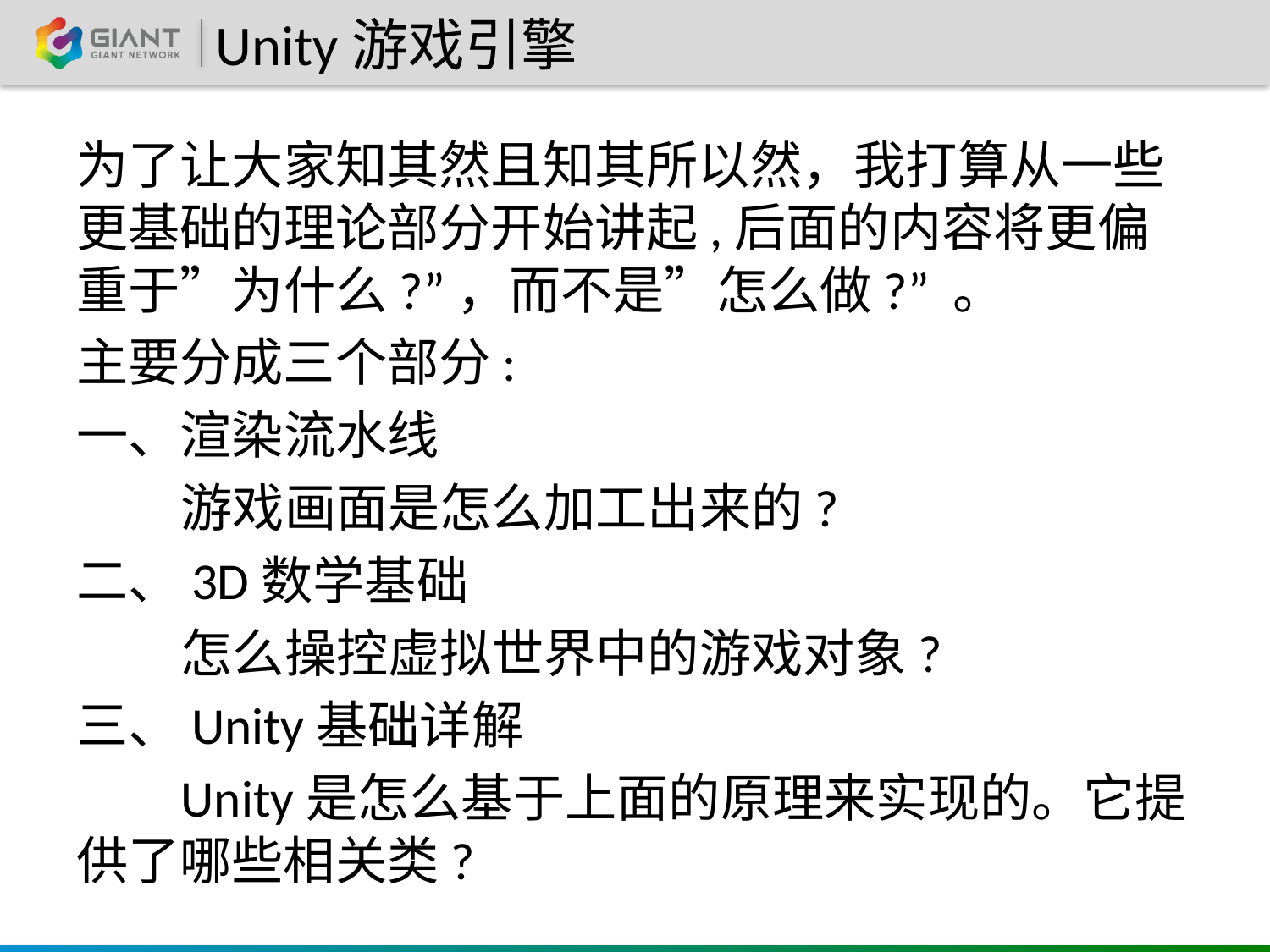

# Unity游戏引擎
为了让大家知其然且知其所以然，我打算从一些更基础的理论部分开始讲起,后面的内容将更偏重于”为什么?”，而不是”怎么做?” 。
主要分成三个部分:
一、渲染流水线
        游戏画面是怎么加工出来的?
二、3D数学基础
        怎么操控虚拟世界中的游戏对象?
三、Unity基础详解
         Unity是怎么基于上面的原理来实现的。它提供了哪些相关类?